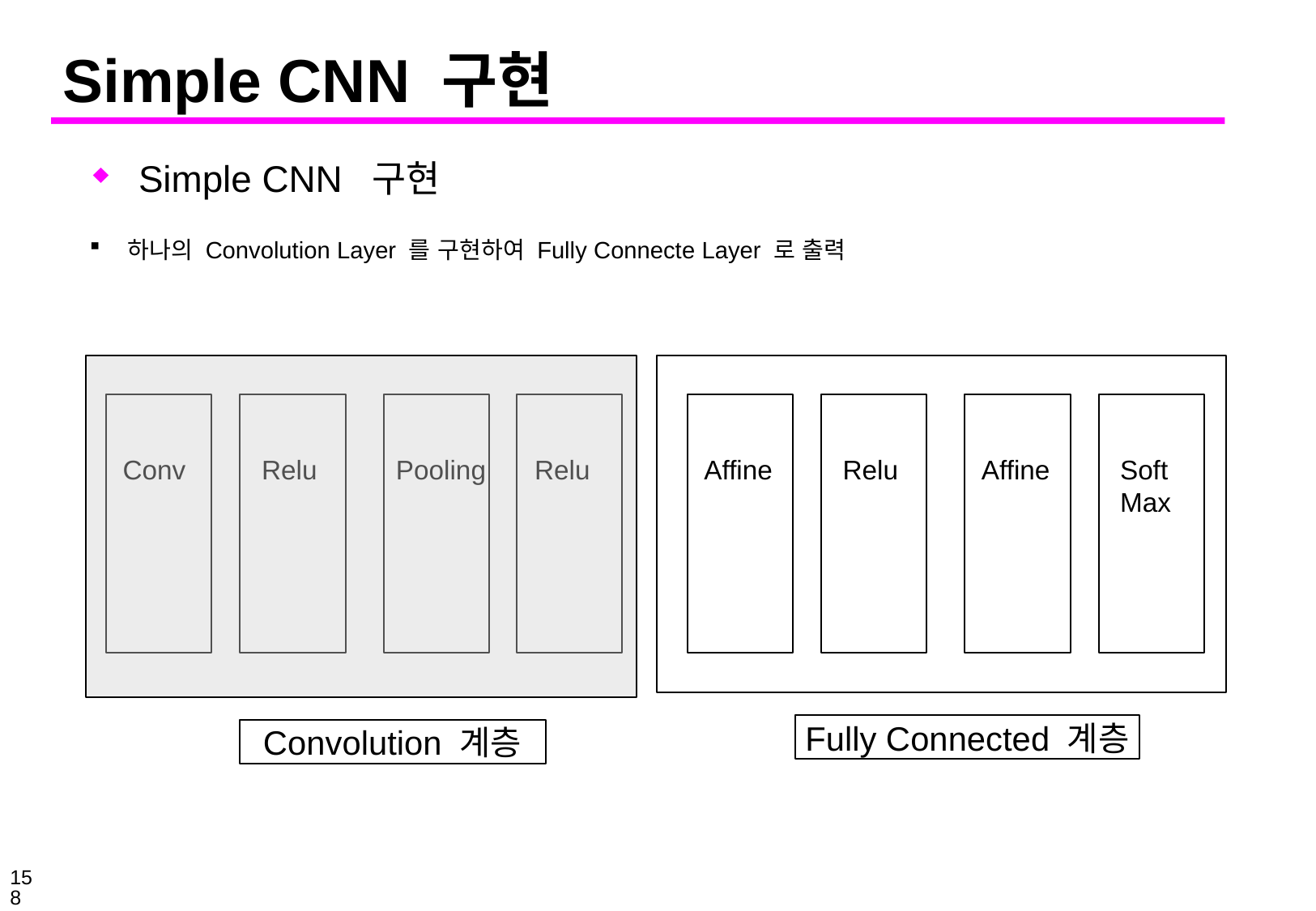

# Simple CNN 구현
Simple CNN  구현
하나의 Convolution Layer 를 구현하여 Fully Connecte Layer 로 출력

Conv
Relu
Pooling
Relu
Affine
Relu
Affine
Soft
Max
Fully Connected 계층
Convolution 계층
158